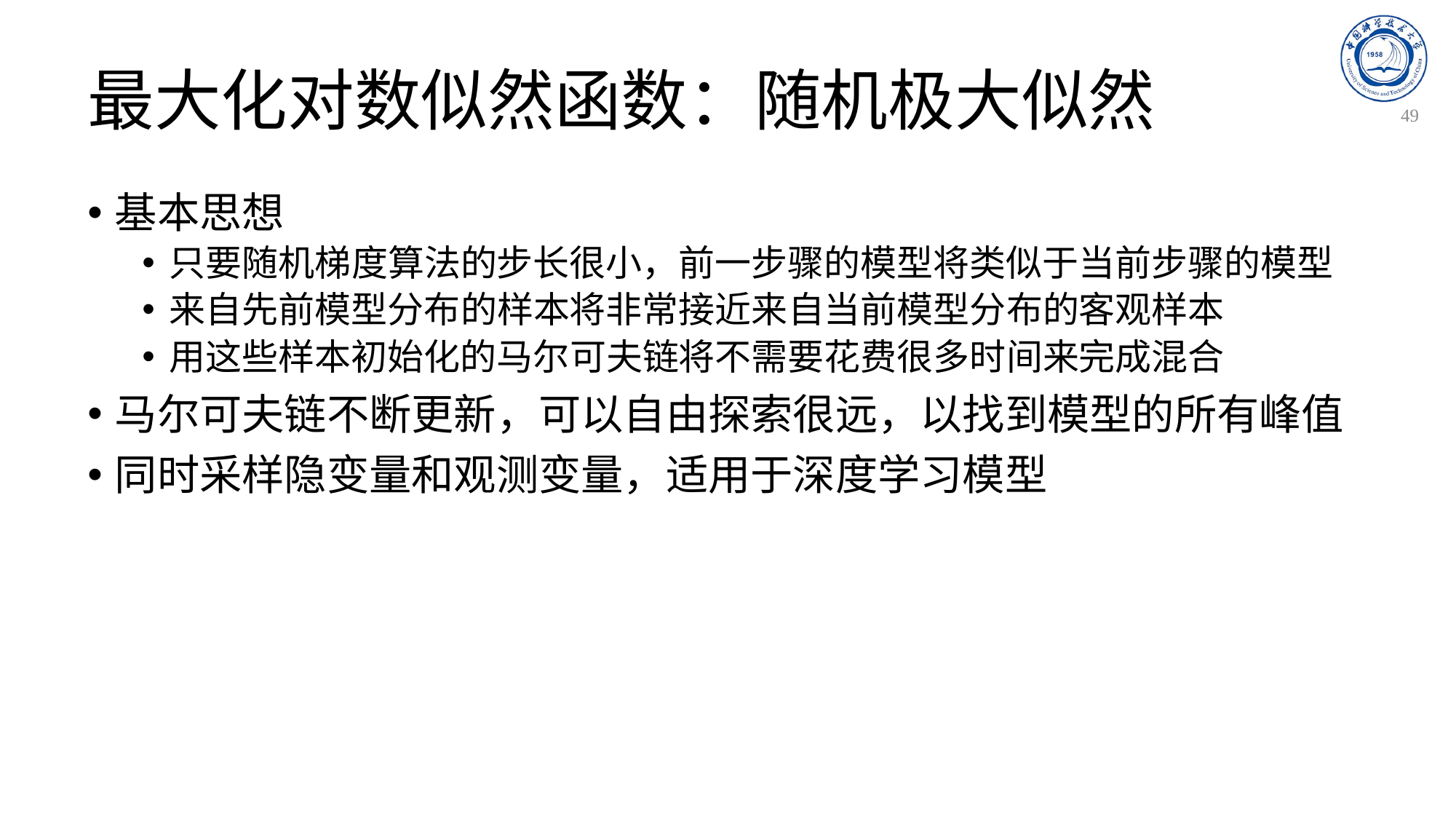

# 最大化对数似然函数：随机极大似然
49
基本思想
只要随机梯度算法的步长很小，前一步骤的模型将类似于当前步骤的模型
来自先前模型分布的样本将非常接近来自当前模型分布的客观样本
用这些样本初始化的马尔可夫链将不需要花费很多时间来完成混合
马尔可夫链不断更新，可以自由探索很远，以找到模型的所有峰值
同时采样隐变量和观测变量，适用于深度学习模型